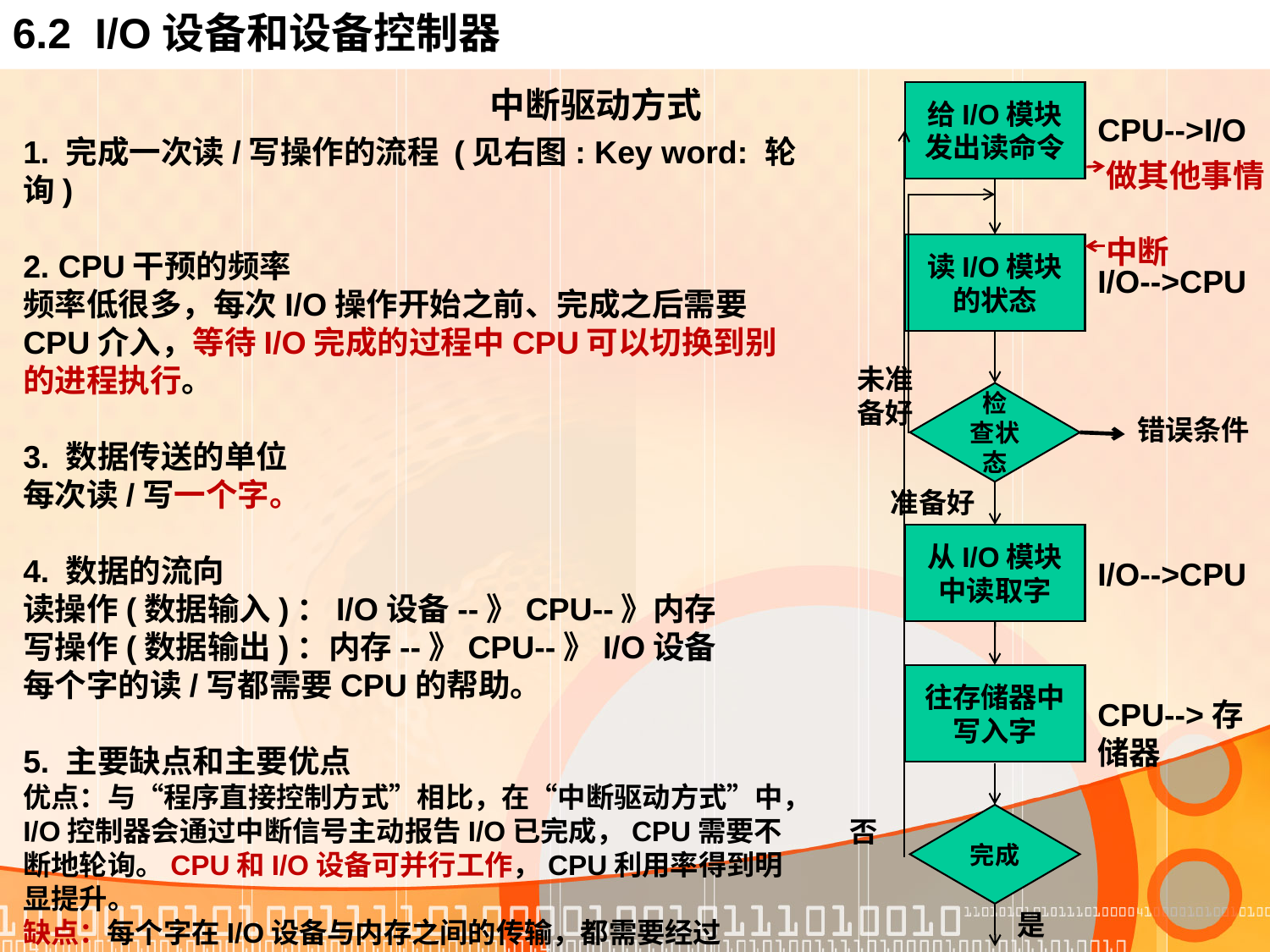

# 6.2  I/O设备和设备控制器
中断驱动方式
给I/O模块发出读命令
CPU-->I/O
1. 完成一次读/写操作的流程 (见右图: Key word: 轮询)

2. CPU干预的频率
频率低很多，每次I/O操作开始之前、完成之后需要CPU介入，等待I/O完成的过程中CPU可以切换到别的进程执行。

3. 数据传送的单位
每次读/写一个字。

4. 数据的流向
读操作(数据输入)：I/O设备--》CPU--》内存
写操作(数据输出)：内存--》CPU--》I/O设备
每个字的读/写都需要CPU的帮助。

5. 主要缺点和主要优点
优点：与“程序直接控制方式”相比，在“中断驱动方式”中，I/O控制器会通过中断信号主动报告I/O已完成，CPU需要不断地轮询。CPU和I/O设备可并行工作，CPU利用率得到明显提升。
缺点：每个字在I/O设备与内存之间的传输，都需要经过CPU。而频繁的中断处理会消耗较多的CPU时间。
做其他事情

中断
读I/O模块的状态
I/O-->CPU
未准备好
检
查状态
错误条件
准备好
从I/O模块中读取字
I/O-->CPU
往存储器中写入字
CPU-->存储器
完成
否
是